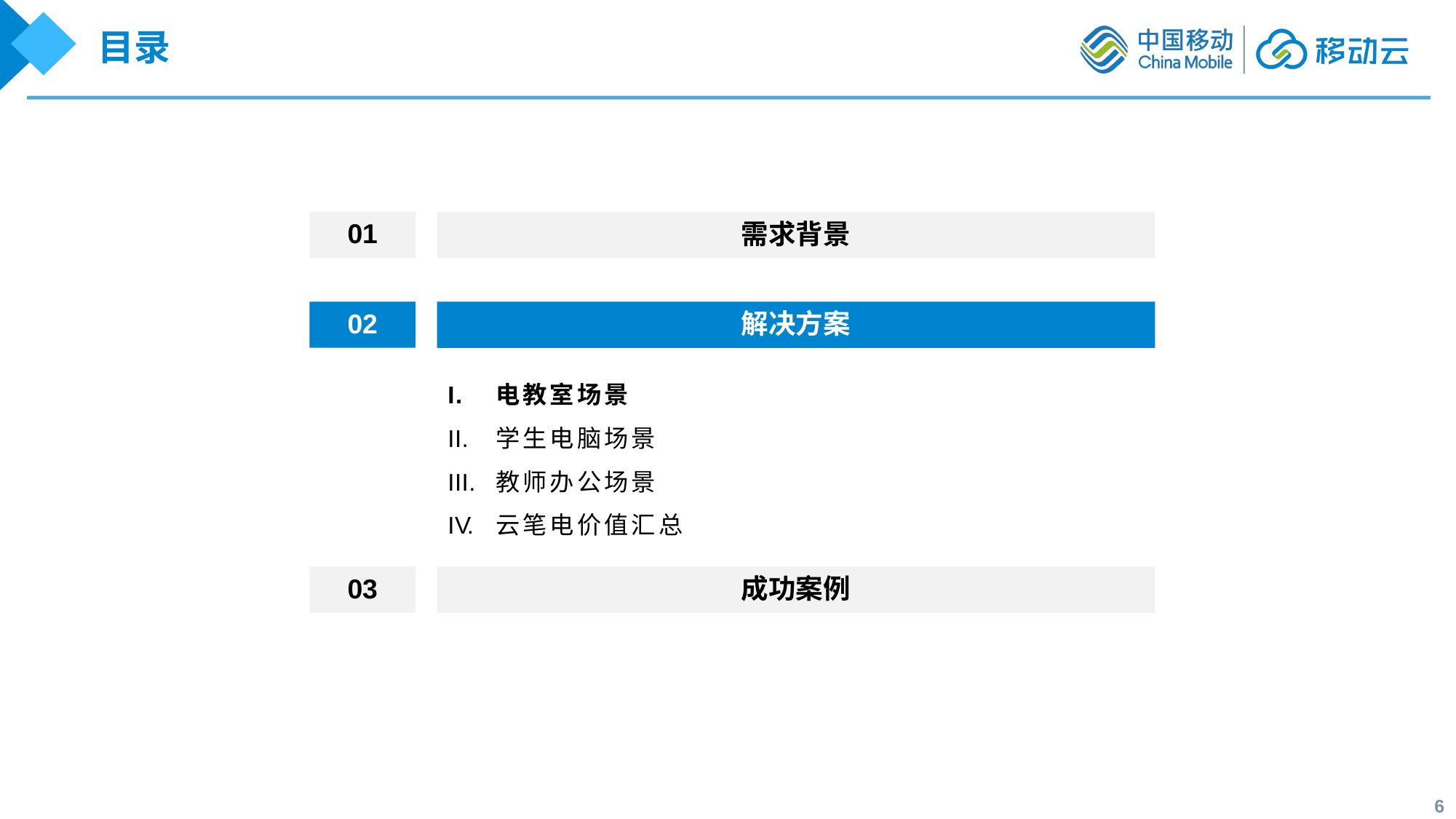

目录
01
需求背景
02
解决方案
电教室场景
学生电脑场景
教师办公场景
云笔电价值汇总
03
成功案例